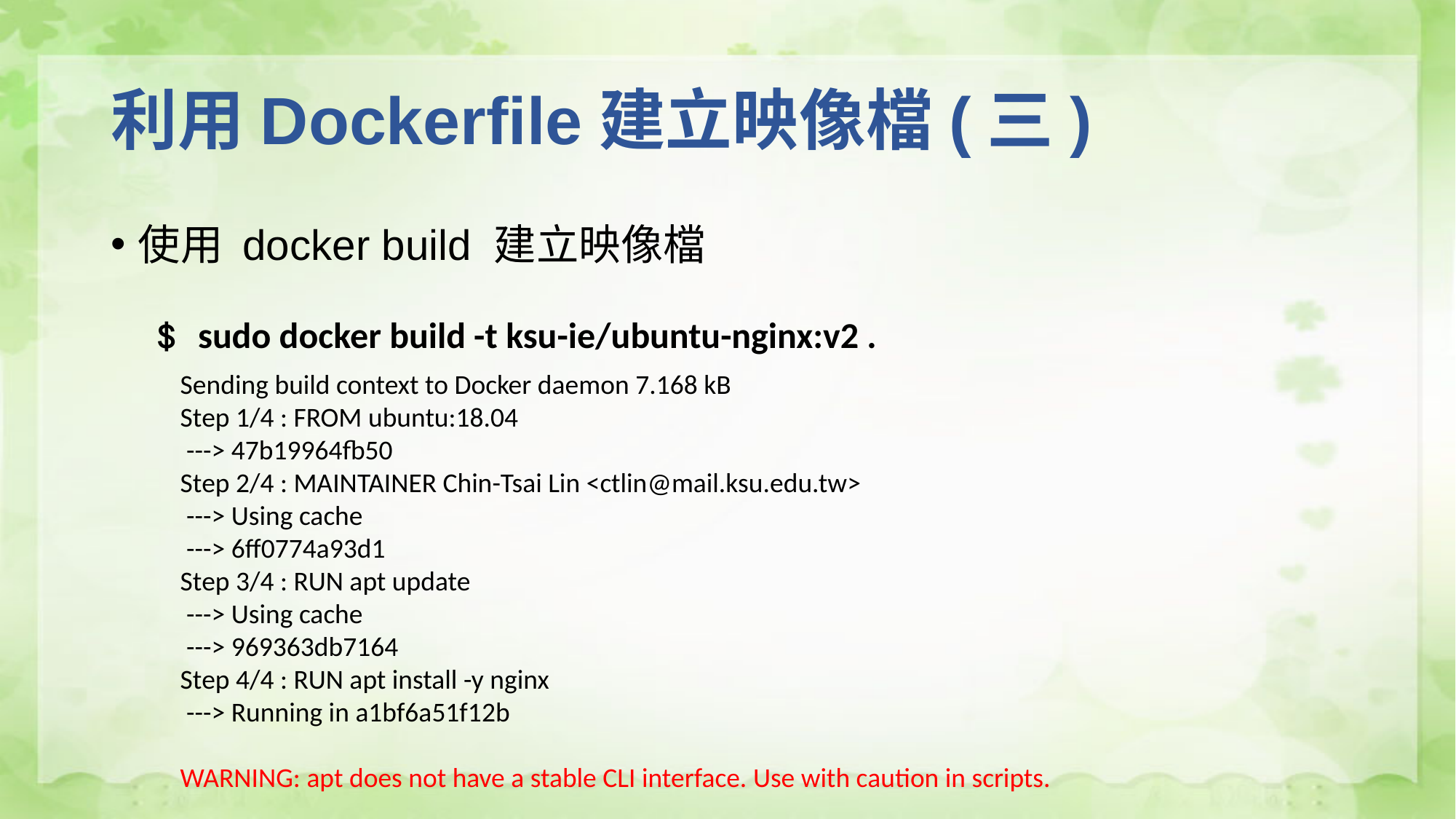

# 利用Dockerfile建立映像檔(三)
使用 docker build 建立映像檔

$ sudo docker build -t ksu-ie/ubuntu-nginx:v2 .
Sending build context to Docker daemon 7.168 kB
Step 1/4 : FROM ubuntu:18.04
 ---> 47b19964fb50
Step 2/4 : MAINTAINER Chin-Tsai Lin <ctlin@mail.ksu.edu.tw>
 ---> Using cache
 ---> 6ff0774a93d1
Step 3/4 : RUN apt update
 ---> Using cache
 ---> 969363db7164
Step 4/4 : RUN apt install -y nginx
 ---> Running in a1bf6a51f12b

WARNING: apt does not have a stable CLI interface. Use with caution in scripts.